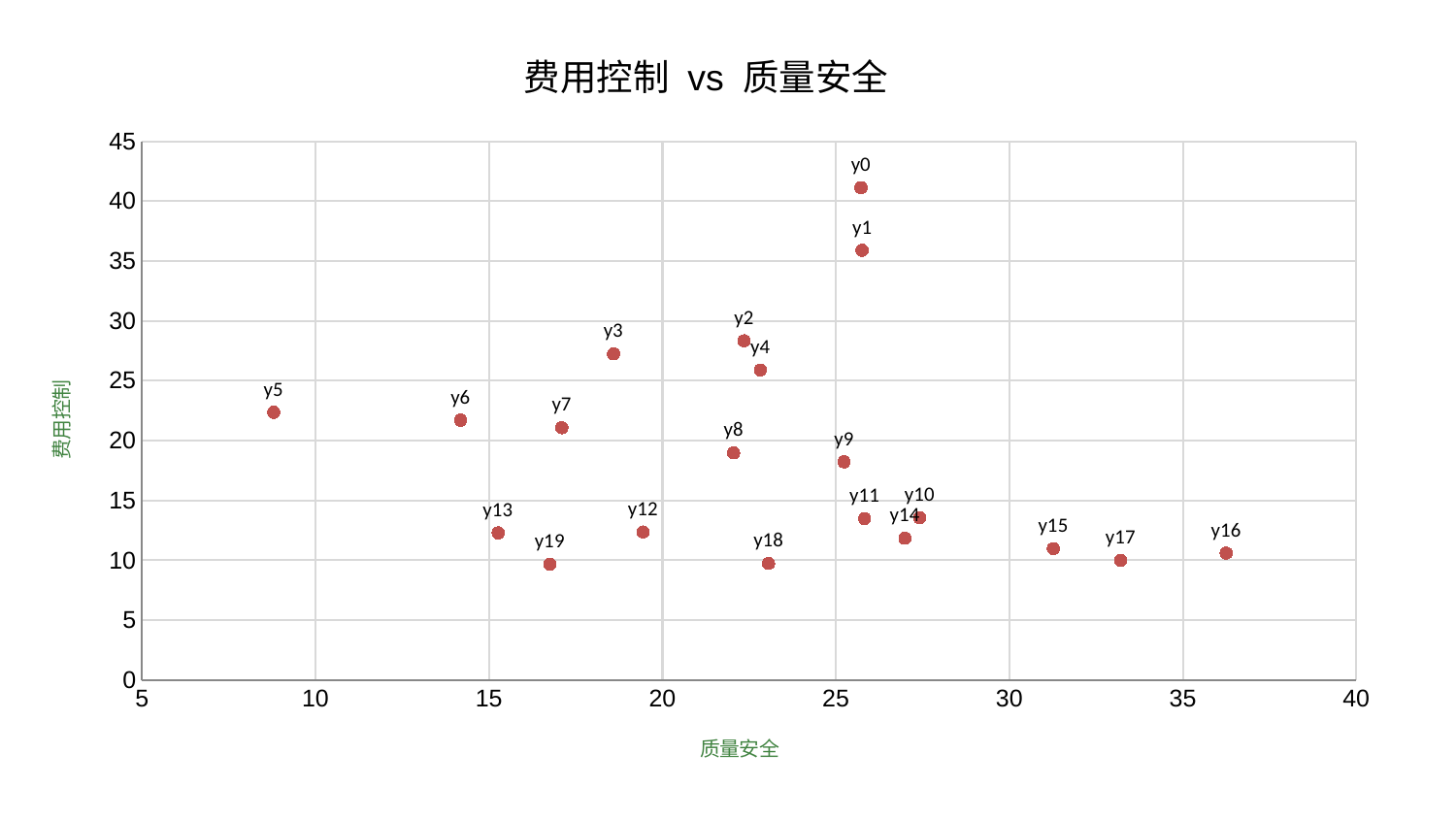

### Chart: 费用控制 vs 质量安全

| Category | 费用控制 |
|---|---|
34